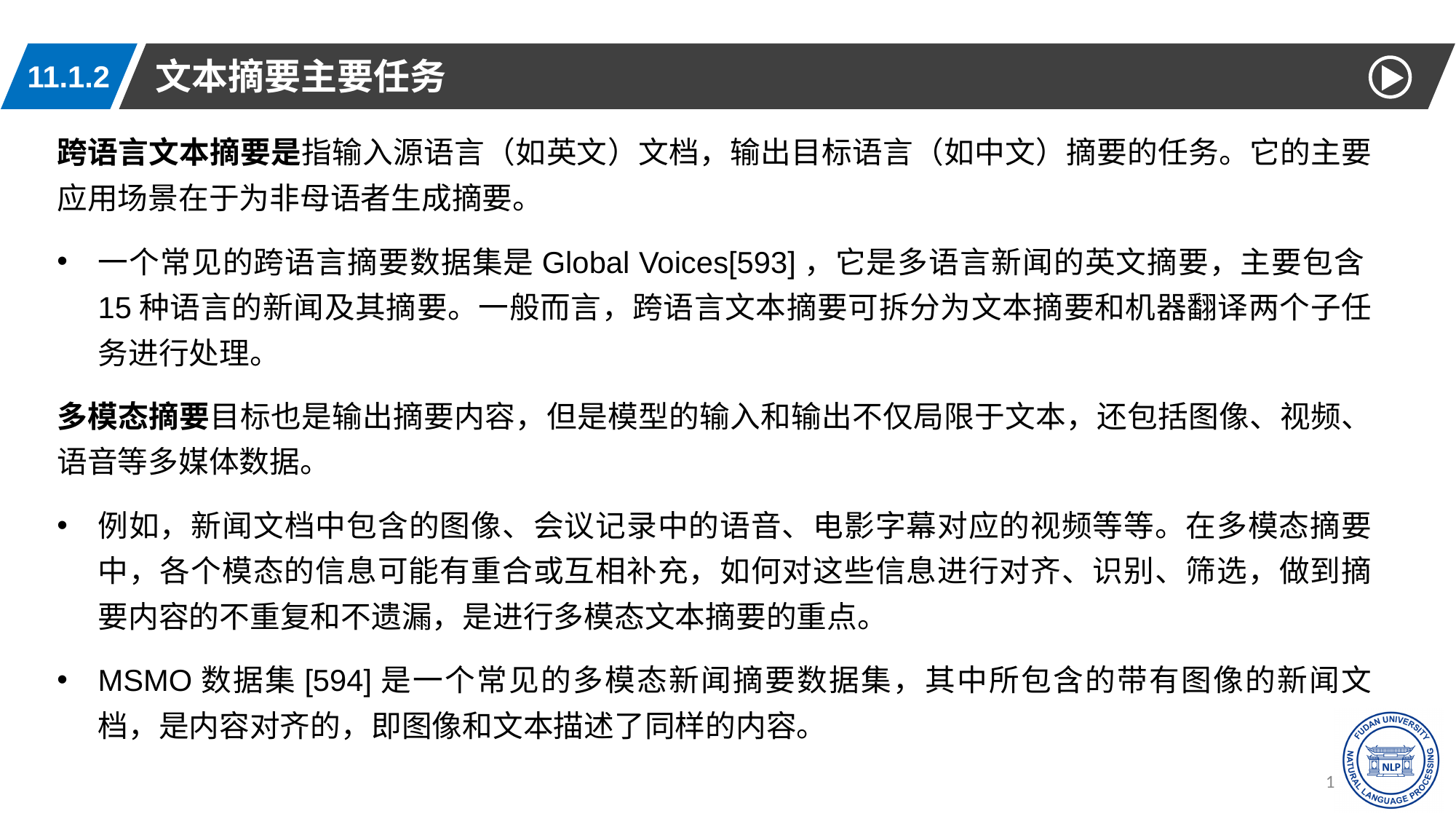

文本摘要主要任务
11.1.2

跨语言文本摘要是指输入源语言（如英文）文档，输出目标语言（如中文）摘要的任务。它的主要应用场景在于为非母语者生成摘要。
一个常见的跨语言摘要数据集是Global Voices[593]，它是多语言新闻的英文摘要，主要包含15种语言的新闻及其摘要。一般而言，跨语言文本摘要可拆分为文本摘要和机器翻译两个子任务进行处理。
多模态摘要目标也是输出摘要内容，但是模型的输入和输出不仅局限于文本，还包括图像、视频、语音等多媒体数据。
例如，新闻文档中包含的图像、会议记录中的语音、电影字幕对应的视频等等。在多模态摘要中，各个模态的信息可能有重合或互相补充，如何对这些信息进行对齐、识别、筛选，做到摘要内容的不重复和不遗漏，是进行多模态文本摘要的重点。
MSMO数据集[594]是一个常见的多模态新闻摘要数据集，其中所包含的带有图像的新闻文档，是内容对齐的，即图像和文本描述了同样的内容。
11